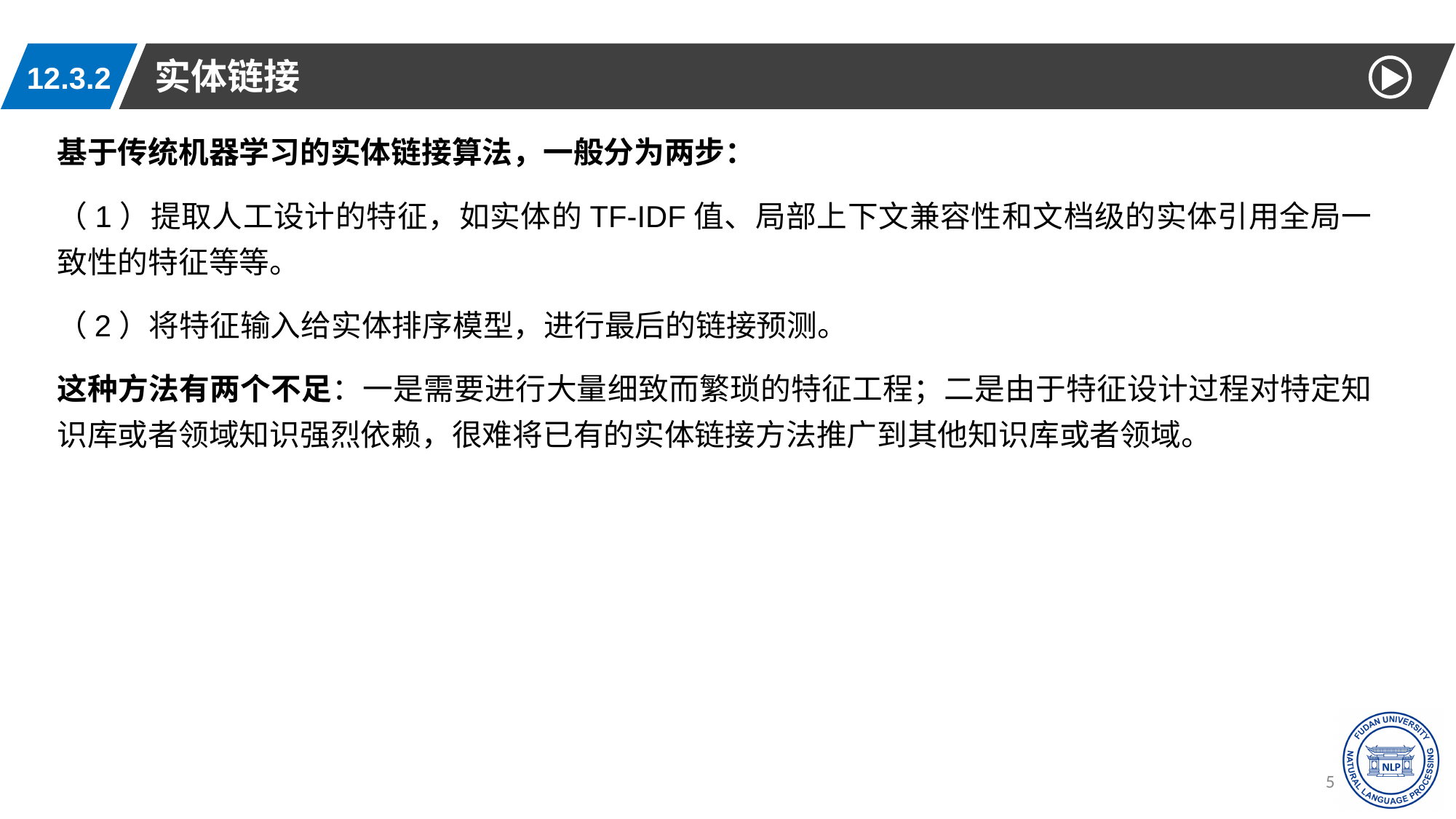

实体链接
12.3.2

基于传统机器学习的实体链接算法，一般分为两步：
（1）提取人工设计的特征，如实体的TF-IDF值、局部上下文兼容性和文档级的实体引用全局一致性的特征等等。
（2）将特征输入给实体排序模型，进行最后的链接预测。
这种方法有两个不足：一是需要进行大量细致而繁琐的特征工程；二是由于特征设计过程对特定知识库或者领域知识强烈依赖，很难将已有的实体链接方法推广到其他知识库或者领域。
55